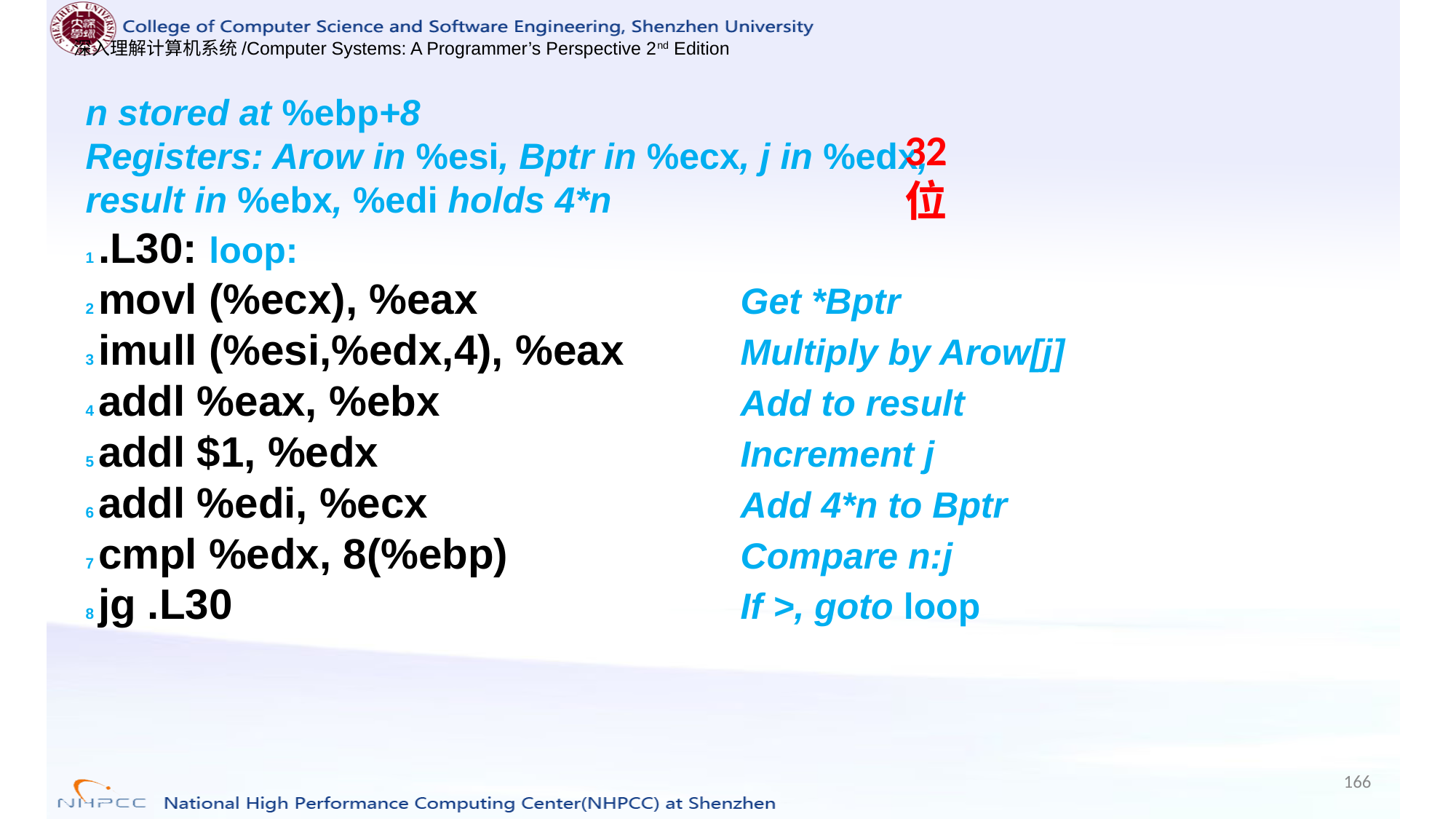

n stored at %ebp+8
Registers: Arow in %esi, Bptr in %ecx, j in %edx,
result in %ebx, %edi holds 4*n
1 .L30: loop:
2 movl (%ecx), %eax 			Get *Bptr
3 imull (%esi,%edx,4), %eax 	Multiply by Arow[j]
4 addl %eax, %ebx 			Add to result
5 addl $1, %edx 				Increment j
6 addl %edi, %ecx 			Add 4*n to Bptr
7 cmpl %edx, 8(%ebp) 			Compare n:j
8 jg .L30 					If >, goto loop
32位
166